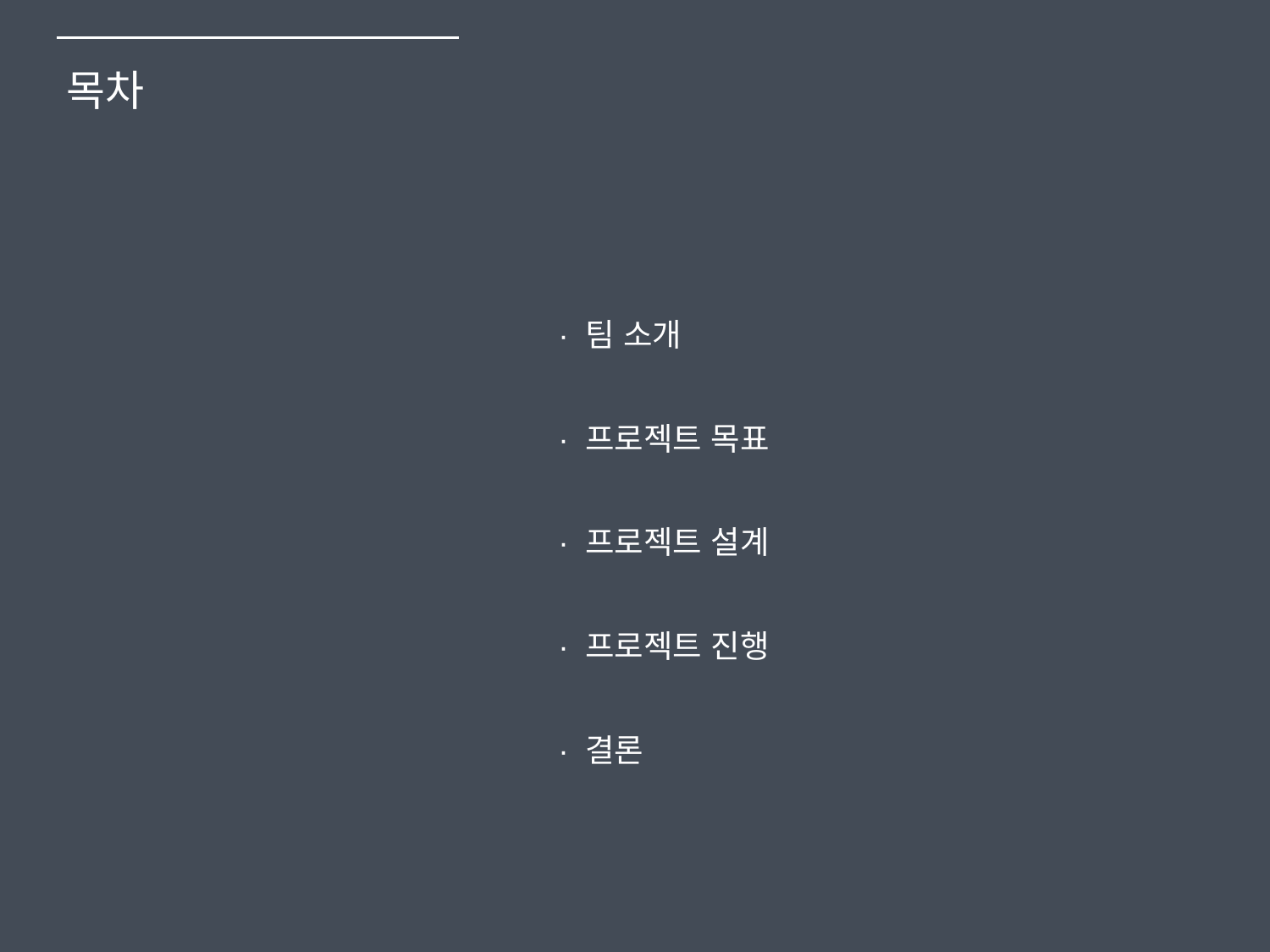

목차
· 팀 소개

· 프로젝트 목표

· 프로젝트 설계

· 프로젝트 진행

· 결론